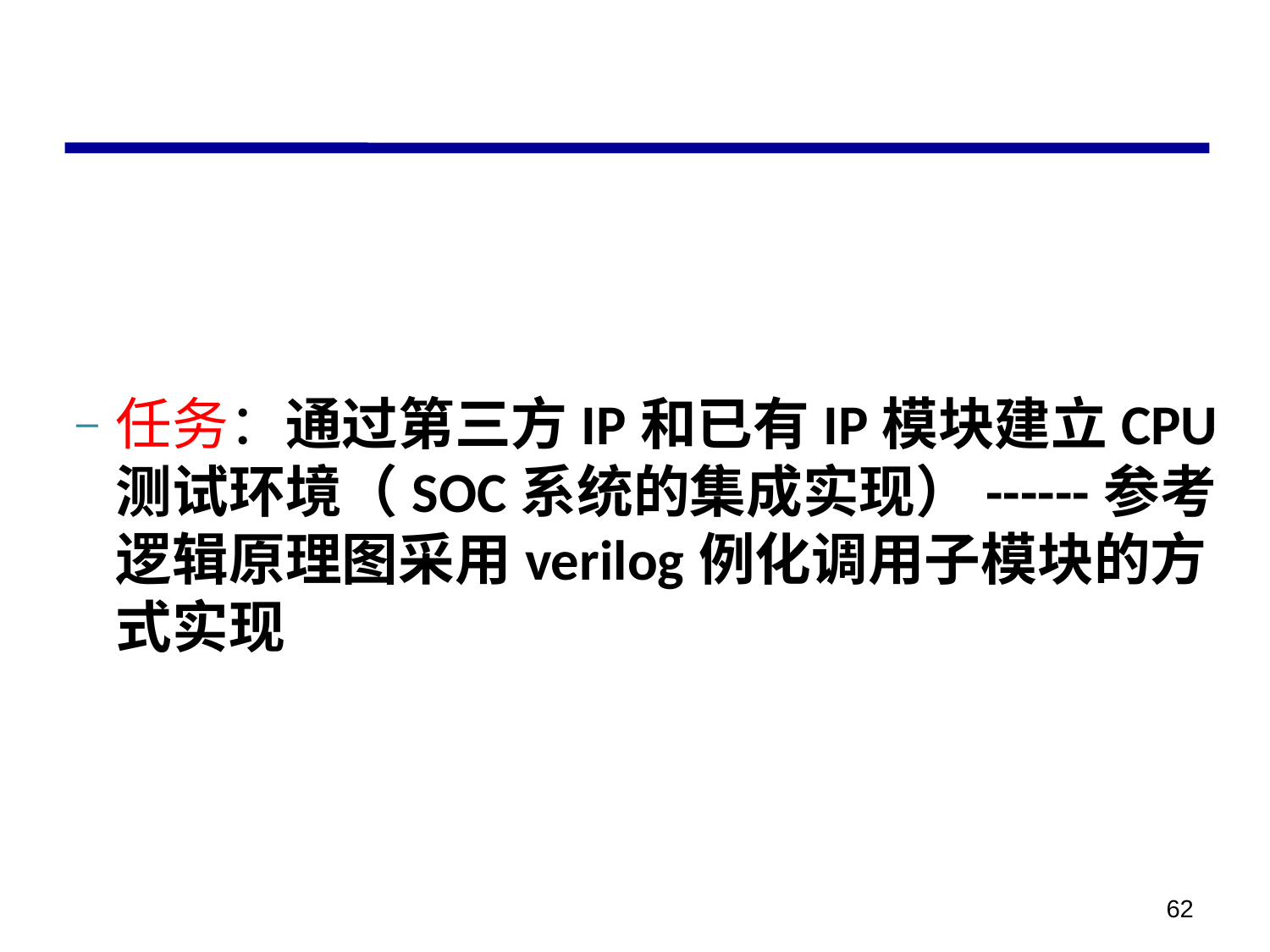

任务：通过第三方IP和已有IP模块建立CPU测试环境（SOC系统的集成实现）------参考逻辑原理图采用verilog例化调用子模块的方式实现

62